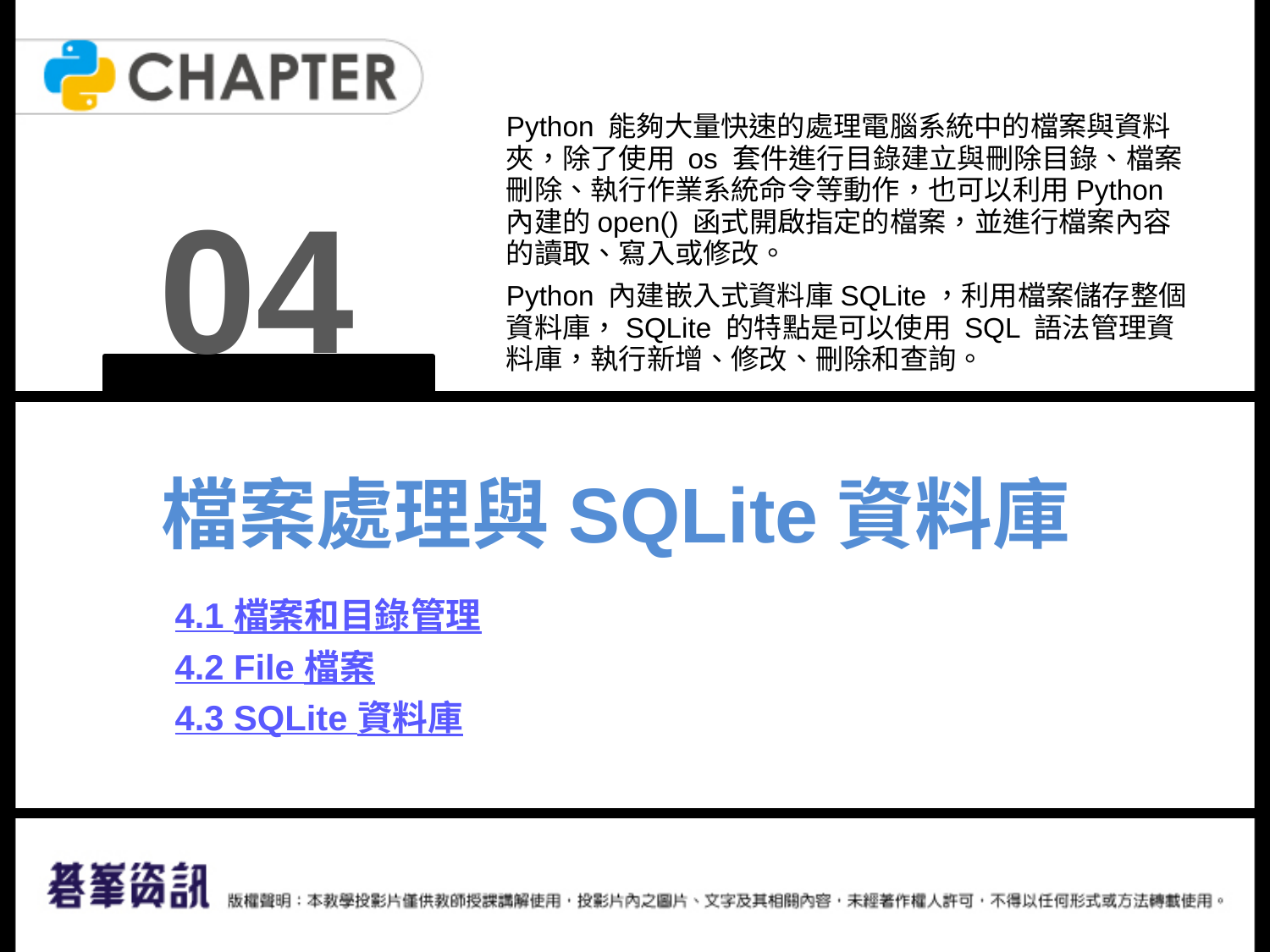

Python 能夠大量快速的處理電腦系統中的檔案與資料夾，除了使用 os 套件進行目錄建立與刪除目錄、檔案刪除、執行作業系統命令等動作，也可以利用Python內建的open() 函式開啟指定的檔案，並進行檔案內容的讀取、寫入或修改。
Python 內建嵌入式資料庫SQLite，利用檔案儲存整個資料庫，SQLite 的特點是可以使用 SQL 語法管理資料庫，執行新增、修改、刪除和查詢。
04
檔案處理與SQLite資料庫
4.1 檔案和目錄管理
4.2 File 檔案
4.3 SQLite 資料庫